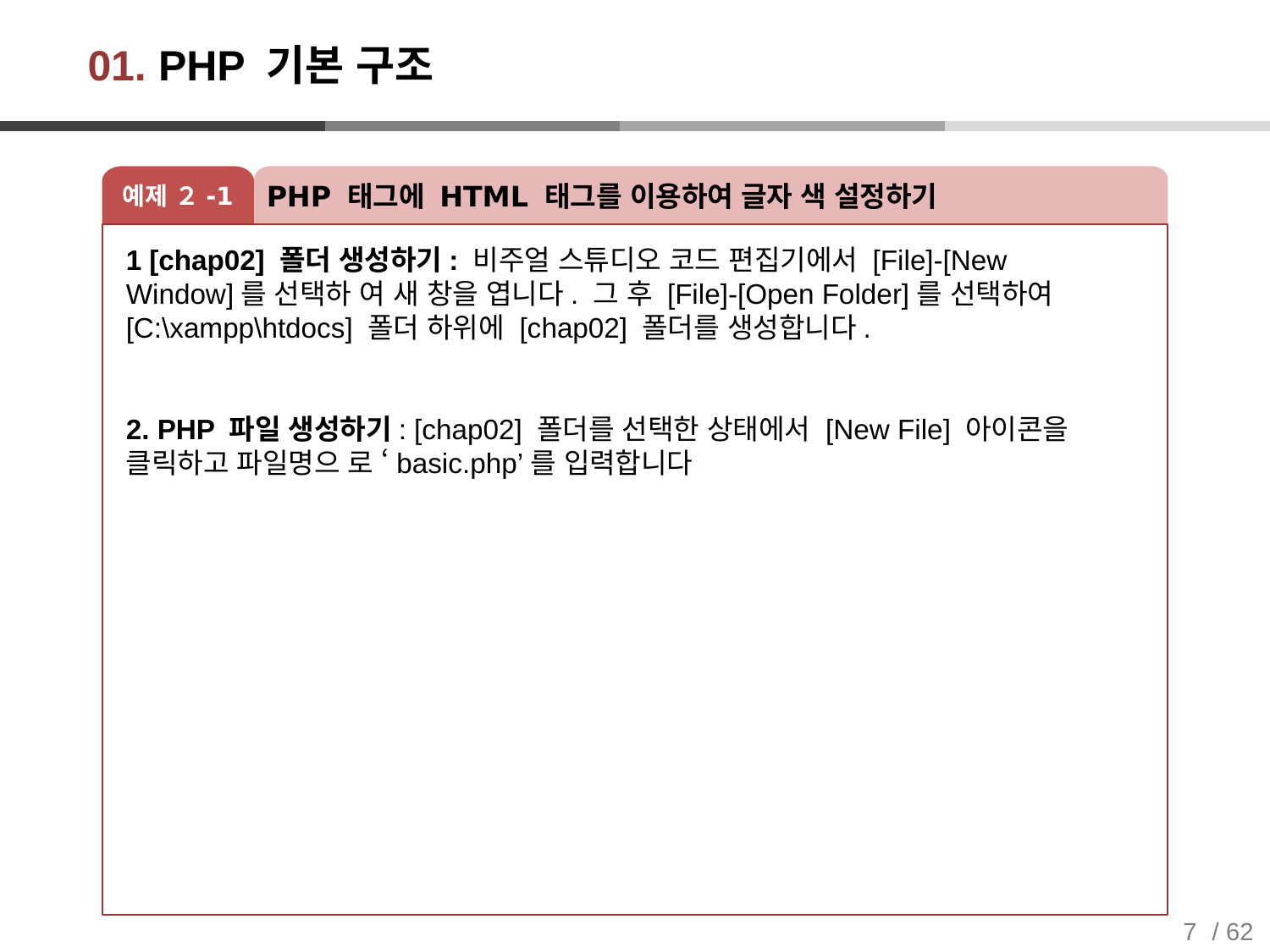

# 01. PHP 기본 구조
예제 ２-1
PHP 태그에 HTML 태그를 이용하여 글자 색 설정하기

1 [chap02] 폴더 생성하기: 비주얼 스튜디오 코드 편집기에서 [File]-[New Window]를 선택하 여 새 창을 엽니다. 그 후 [File]-[Open Folder]를 선택하여 [C:\xampp\htdocs] 폴더 하위에 [chap02] 폴더를 생성합니다.

2. PHP 파일 생성하기: [chap02] 폴더를 선택한 상태에서 [New File] 아이콘을 클릭하고 파일명으 로 ‘basic.php’를 입력합니다